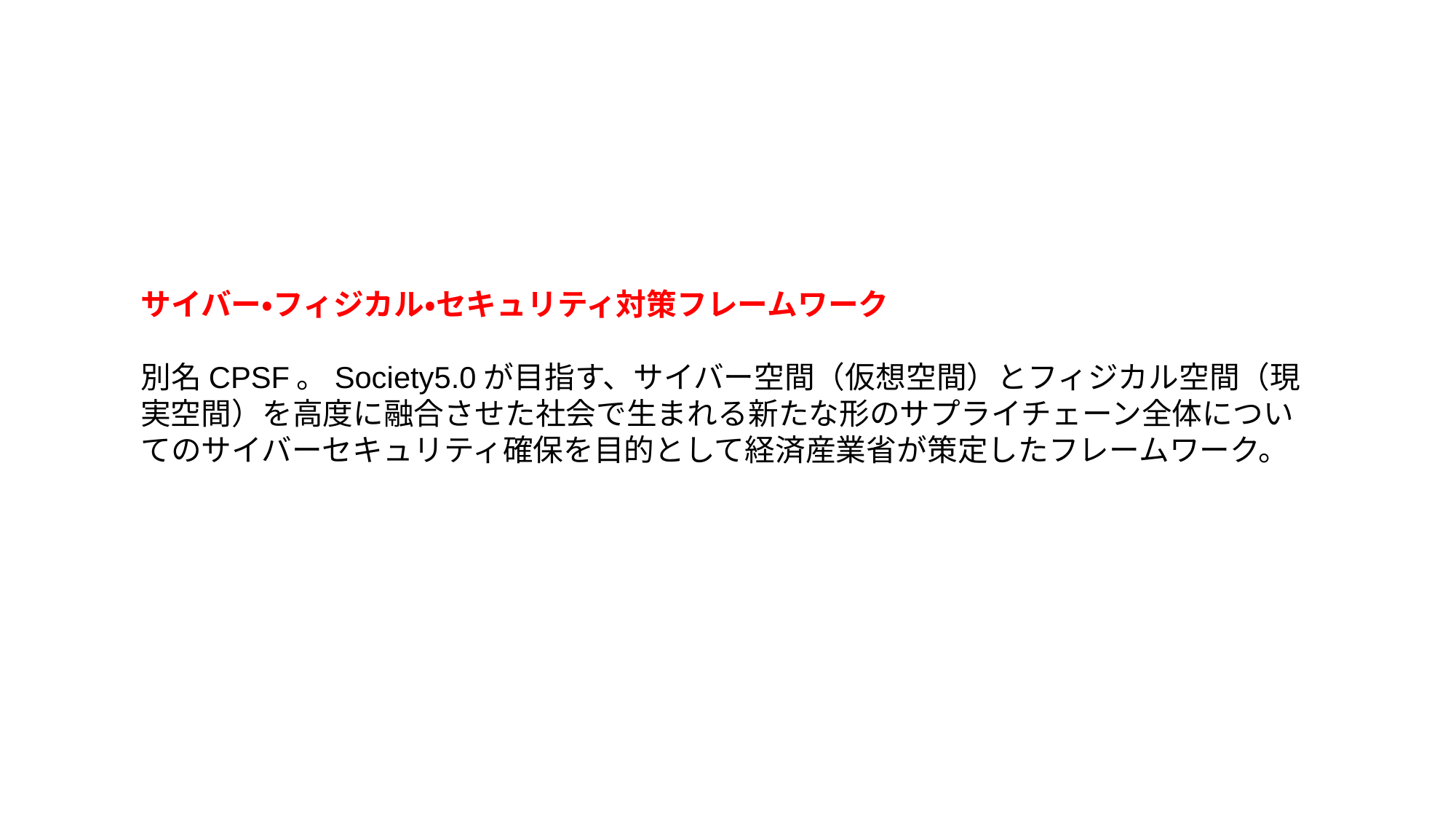

サイバー・フィジカル・セキュリティ対策フレームワーク

別名CPSF。Society5.0が目指す、サイバー空間（仮想空間）とフィジカル空間（現実空間）を高度に融合させた社会で生まれる新たな形のサプライチェーン全体についてのサイバーセキュリティ確保を目的として経済産業省が策定したフレームワーク。